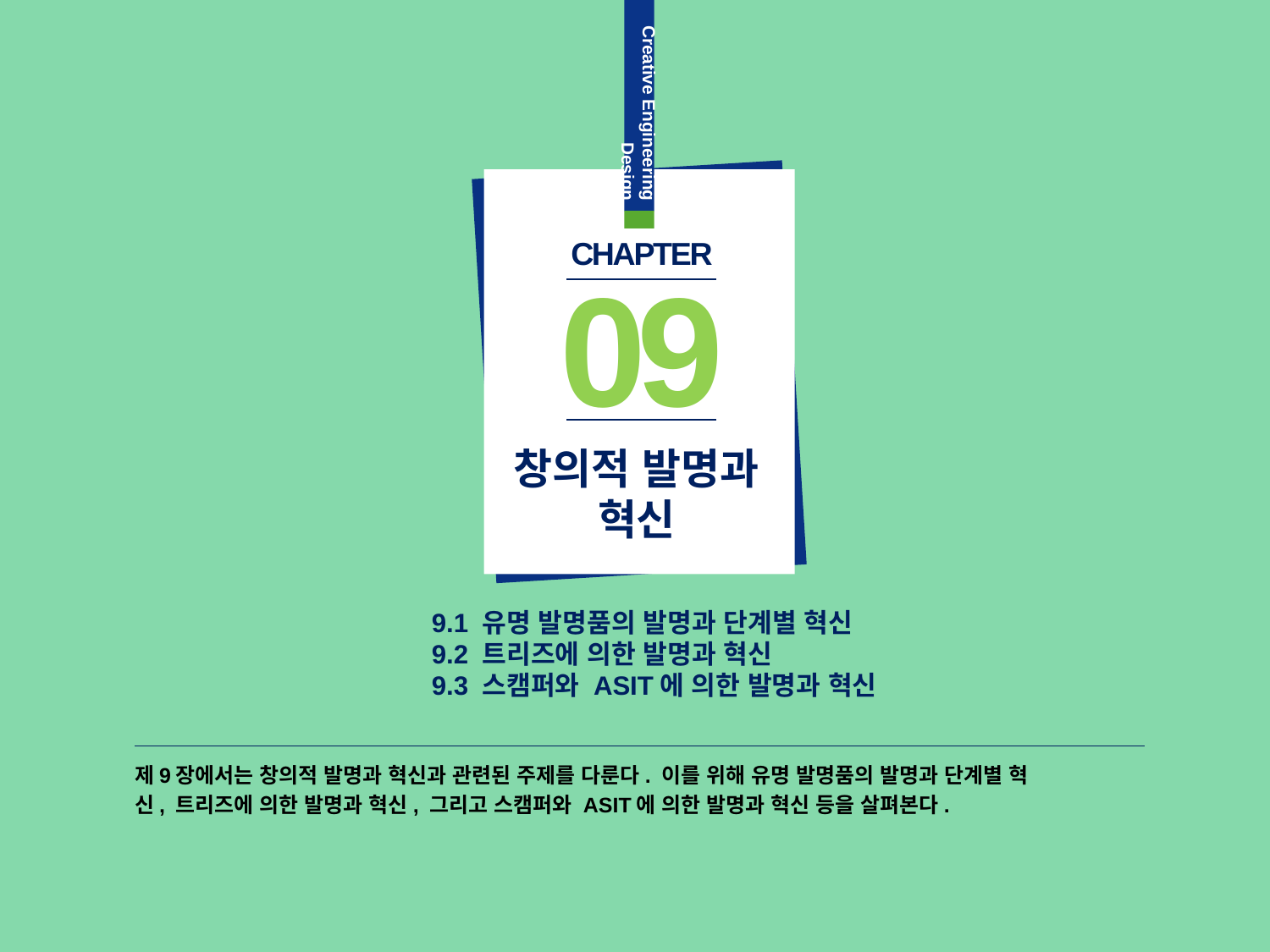

CHAPTER
09
창의적 발명과
혁신
9.1 유명 발명품의 발명과 단계별 혁신
9.2 트리즈에 의한 발명과 혁신
9.3 스캠퍼와 ASIT에 의한 발명과 혁신
제9장에서는 창의적 발명과 혁신과 관련된 주제를 다룬다. 이를 위해 유명 발명품의 발명과 단계별 혁
신, 트리즈에 의한 발명과 혁신, 그리고 스캠퍼와 ASIT에 의한 발명과 혁신 등을 살펴본다.